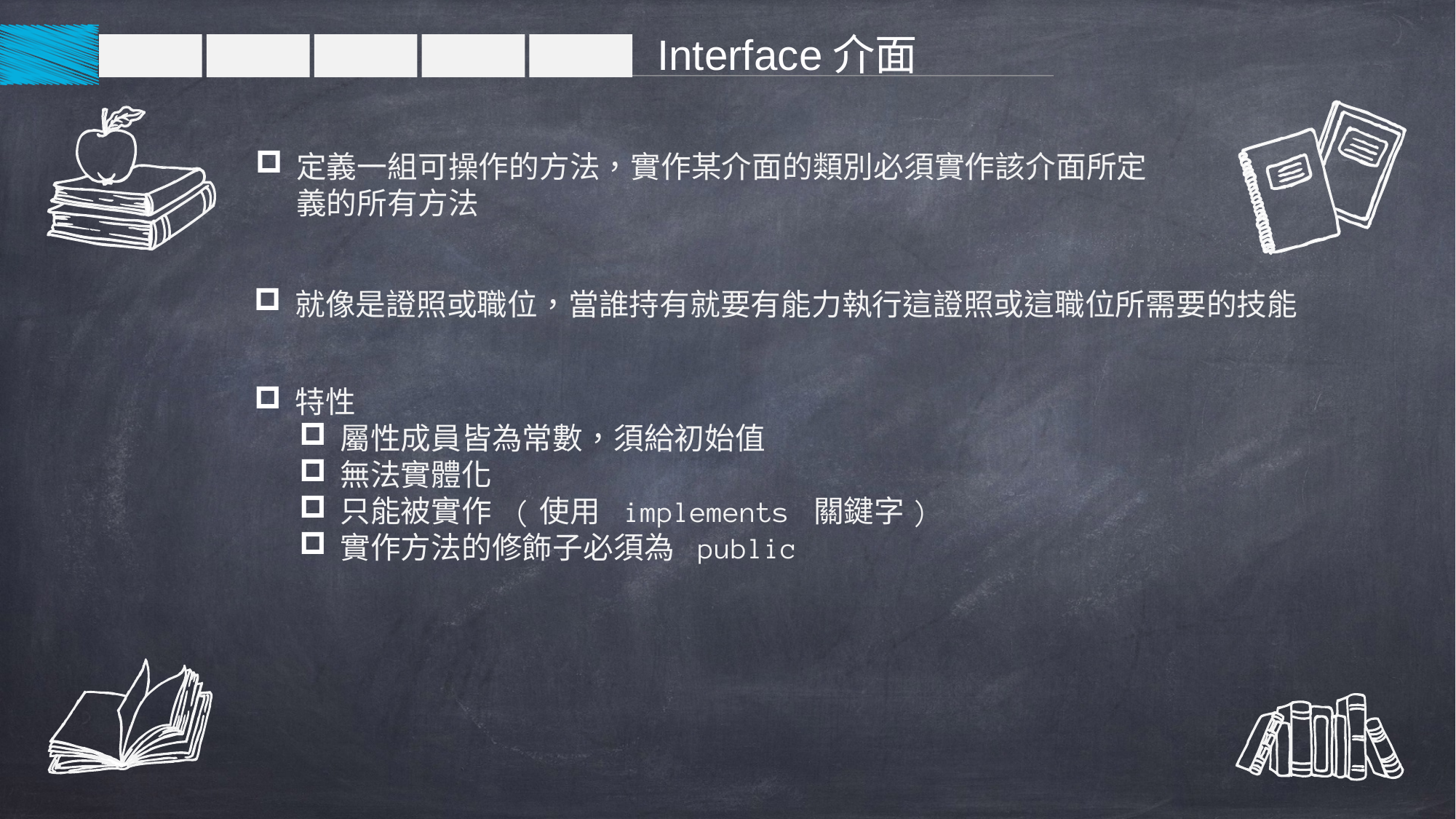

Interface介面

定義一組可操作的方法，實作某介面的類別必須實作該介面所定義的所有方法
就像是證照或職位，當誰持有就要有能力執行這證照或這職位所需要的技能

特性
屬性成員皆為常數，須給初始值
無法實體化
只能被實作 (使用 implements 關鍵字)
實作方法的修飾子必須為 public